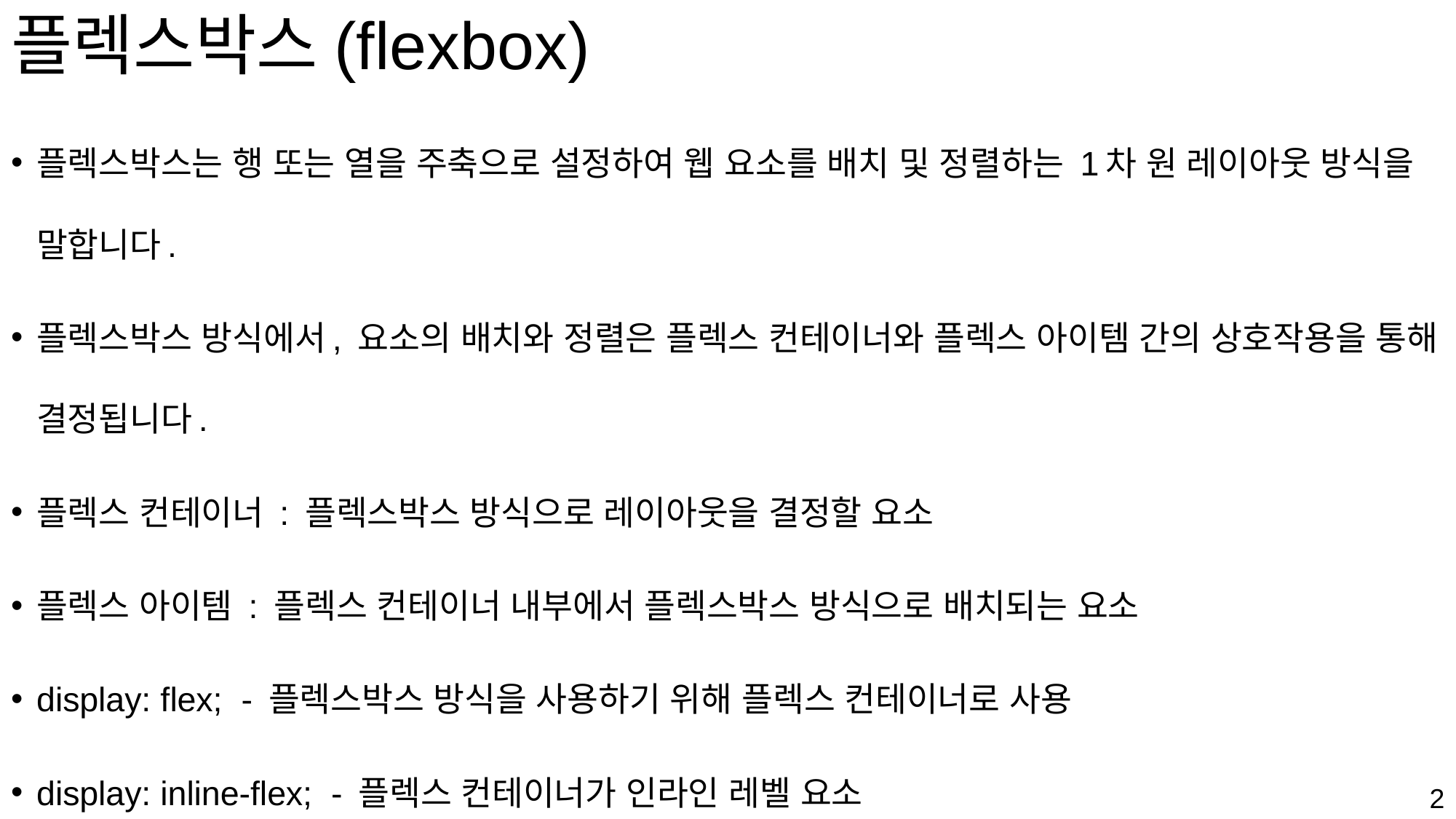

# 플렉스박스(flexbox)
플렉스박스는 행 또는 열을 주축으로 설정하여 웹 요소를 배치 및 정렬하는 1차 원 레이아웃 방식을 말합니다.
플렉스박스 방식에서, 요소의 배치와 정렬은 플렉스 컨테이너와 플렉스 아이템 간의 상호작용을 통해 결정됩니다.
플렉스 컨테이너 : 플렉스박스 방식으로 레이아웃을 결정할 요소
플렉스 아이템 : 플렉스 컨테이너 내부에서 플렉스박스 방식으로 배치되는 요소
display: flex;  - 플렉스박스 방식을 사용하기 위해 플렉스 컨테이너로 사용
display: inline-flex;  - 플렉스 컨테이너가 인라인 레벨 요소
2